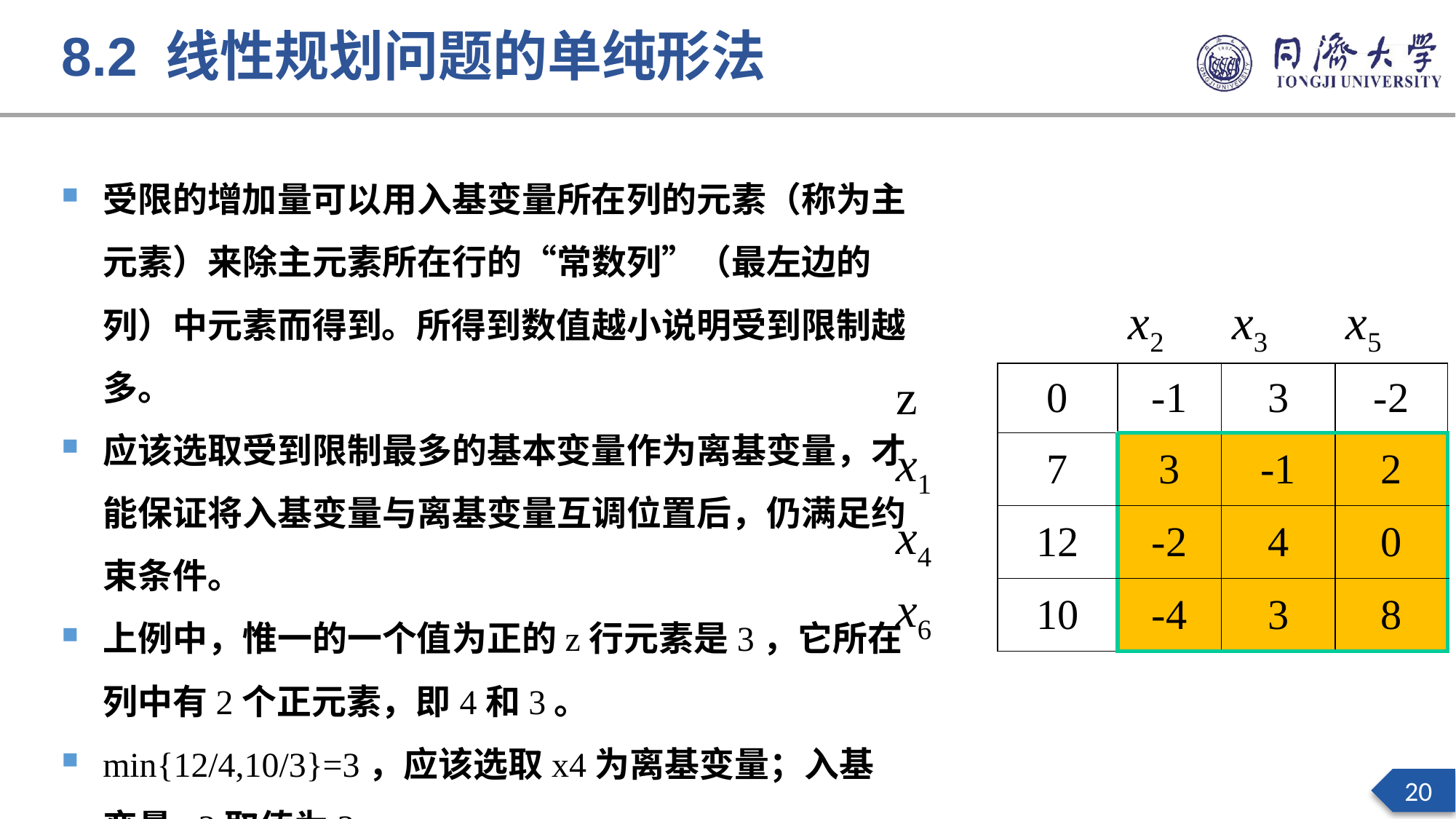

8.2 线性规划问题的单纯形法
受限的增加量可以用入基变量所在列的元素（称为主元素）来除主元素所在行的“常数列”（最左边的列）中元素而得到。所得到数值越小说明受到限制越多。
应该选取受到限制最多的基本变量作为离基变量，才能保证将入基变量与离基变量互调位置后，仍满足约束条件。
上例中，惟一的一个值为正的z行元素是3，它所在列中有2个正元素，即4和3。
min{12/4,10/3}=3，应该选取x4为离基变量；入基变量x3取值为3。
|  |  | x2 | x3 | x5 |
| --- | --- | --- | --- | --- |
| z | 0 | -1 | 3 | -2 |
| x1 | 7 | 3 | -1 | 2 |
| x4 | 12 | -2 | 4 | 0 |
| x6 | 10 | -4 | 3 | 8 |